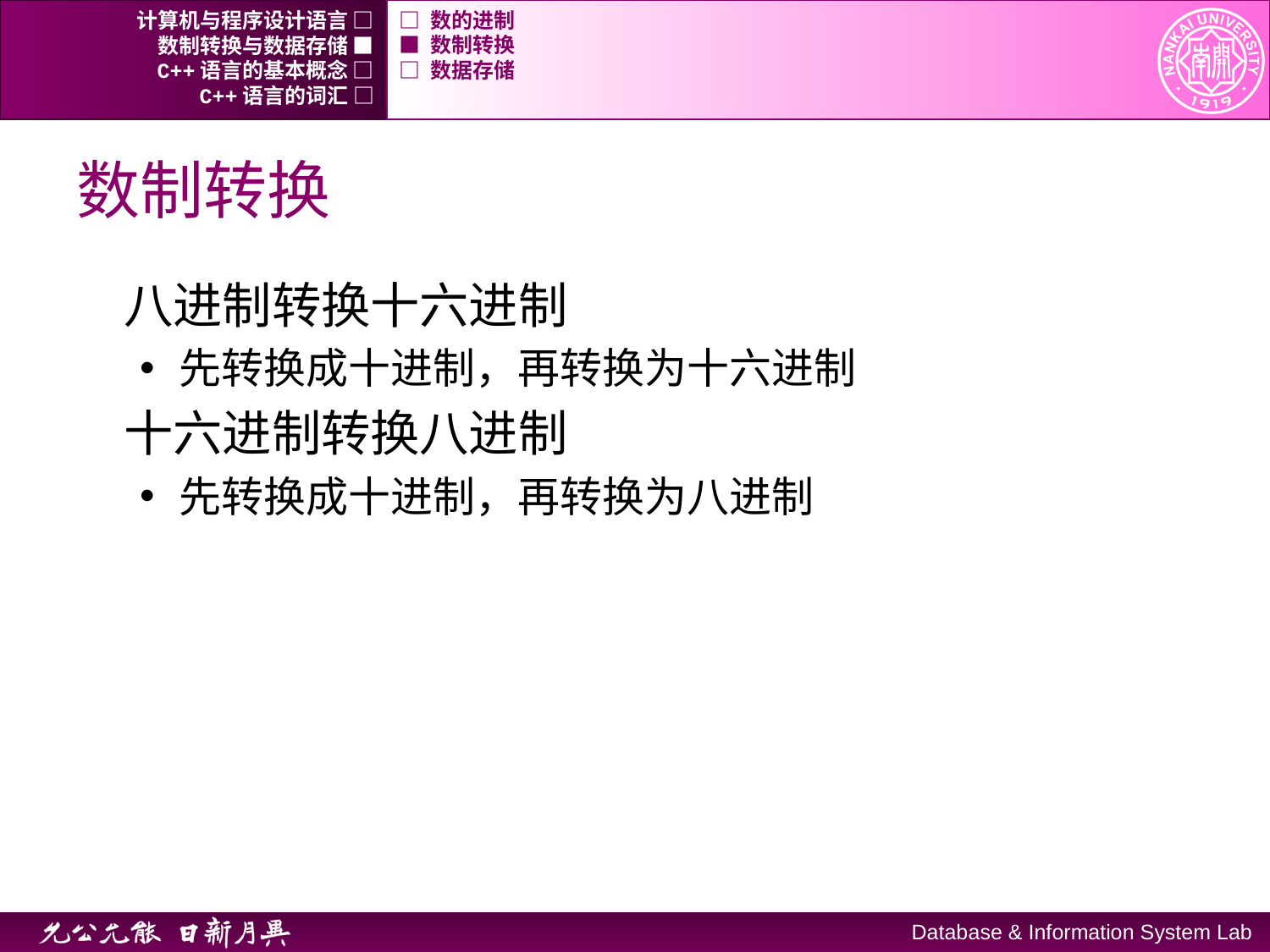

计算机与程序设计语言 □
□ 数的进制
数制转换与数据存储 ■
■ 数制转换
C++语言的基本概念 □
□ 数据存储
C++语言的词汇 □
# 数制转换
八进制转换十六进制
先转换成十进制，再转换为十六进制
十六进制转换八进制
先转换成十进制，再转换为八进制